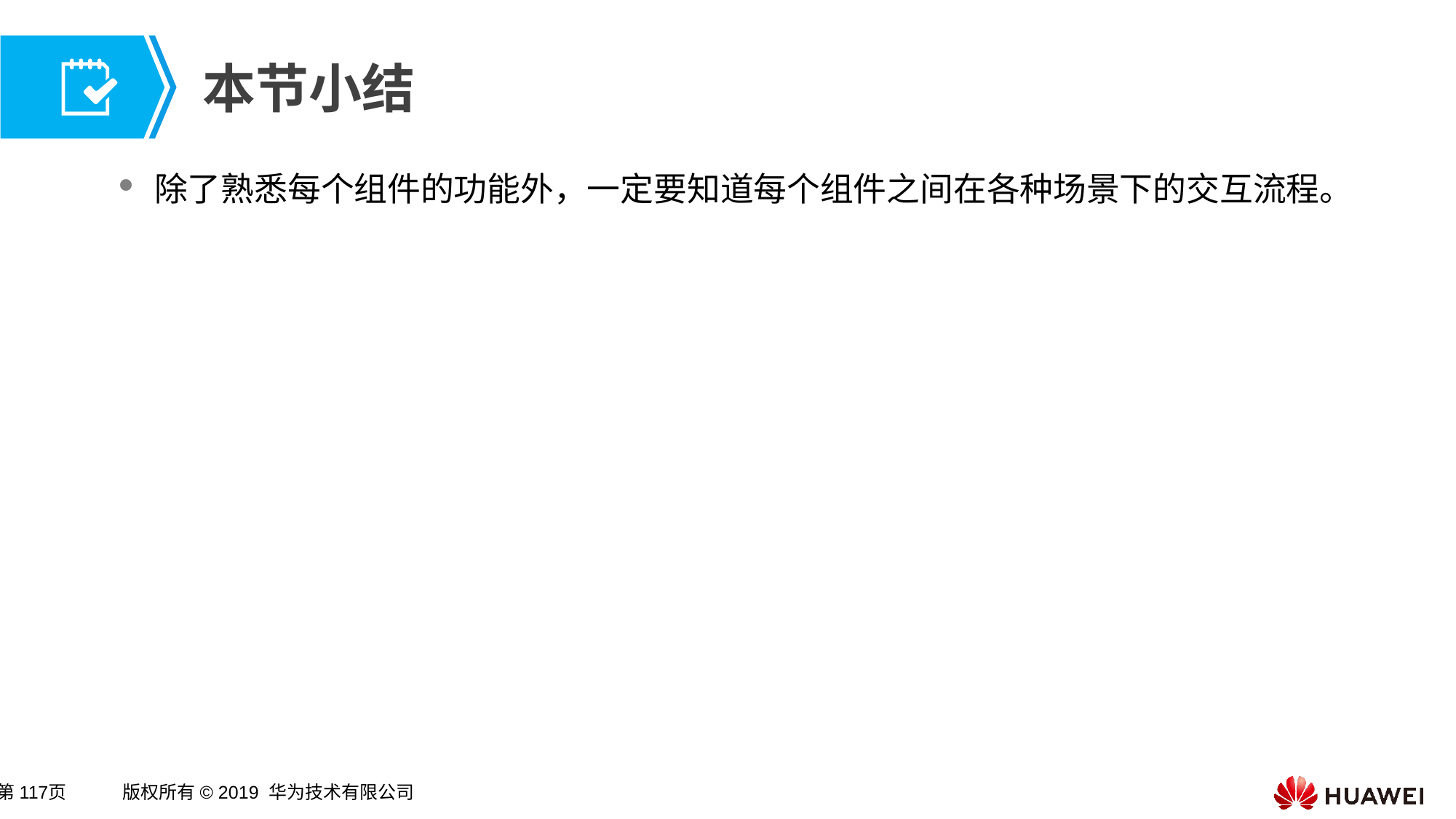

除了熟悉每个组件的功能外，一定要知道每个组件之间在各种场景下的交互流程。